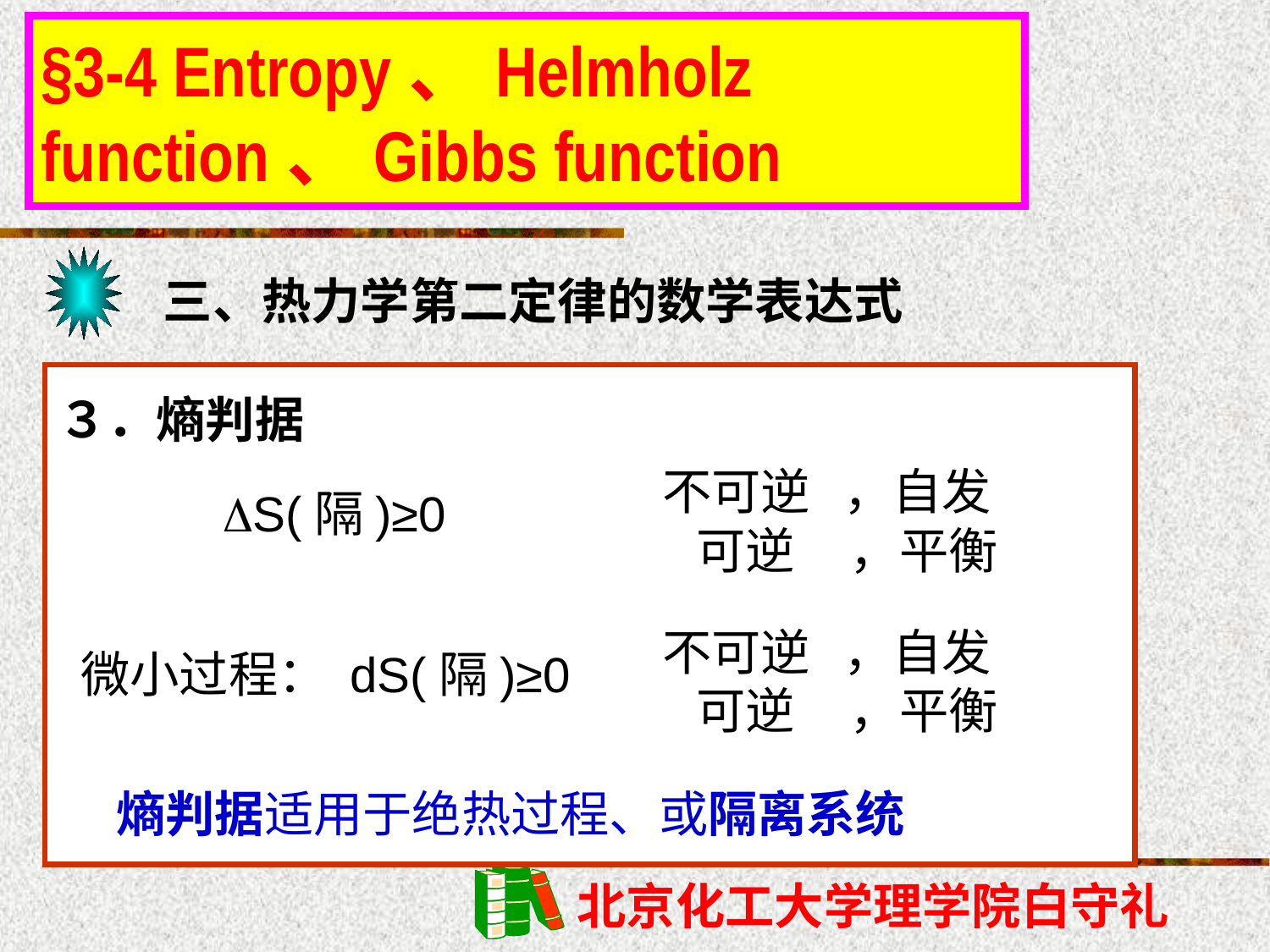

§3-4 Entropy、Helmholz function、Gibbs function

三、热力学第二定律的数学表达式
３．熵判据

            ΔS(隔)≥0

 微小过程： dS(隔)≥0
不可逆   ，自发
  可逆     ，平衡
不可逆   ，自发
  可逆     ，平衡
熵判据适用于绝热过程、或隔离系统